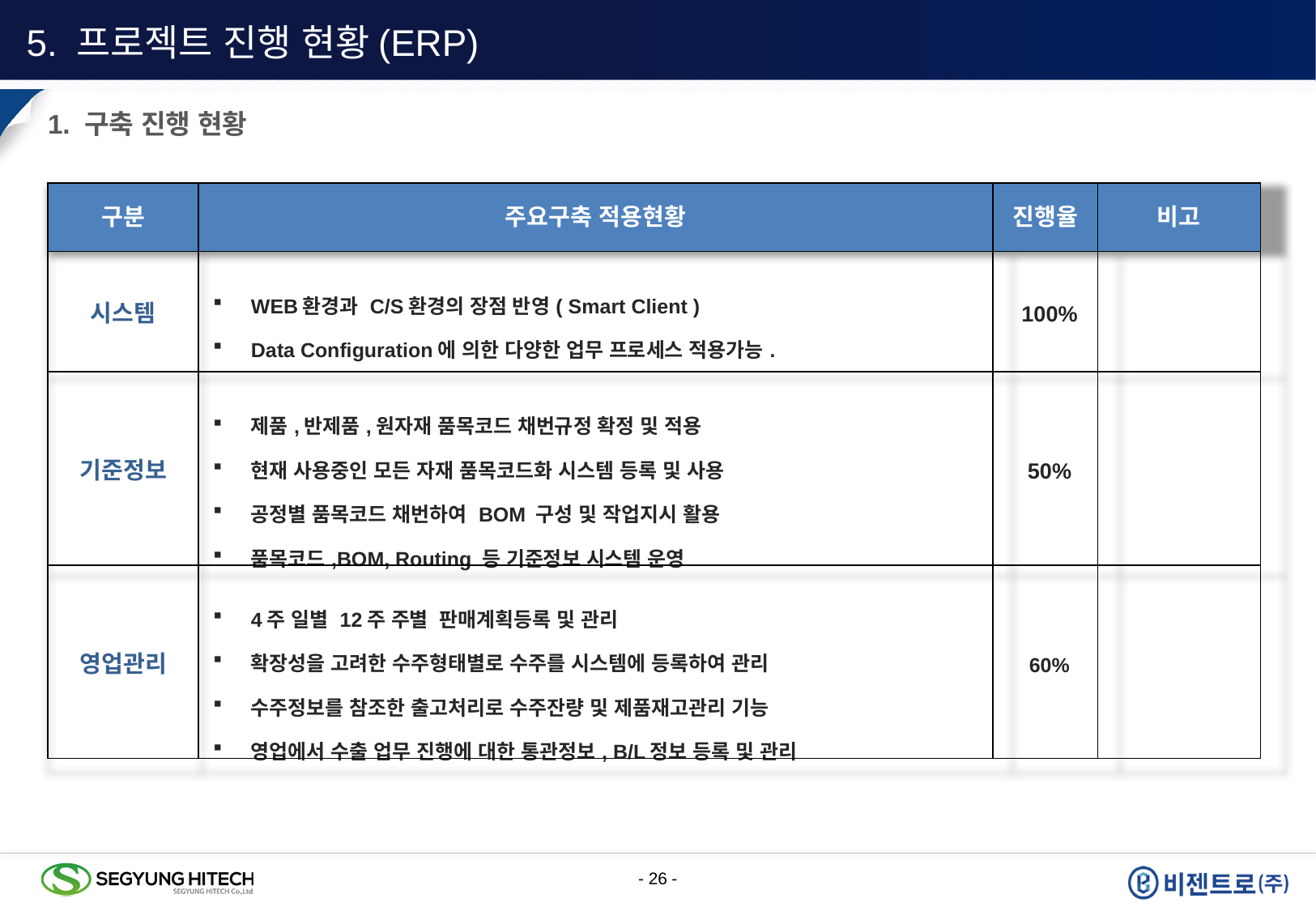

5. 프로젝트 진행 현황(ERP)
1. 구축 진행 현황
| 구분 | 주요구축 적용현황 | 진행율 | 비고 |
| --- | --- | --- | --- |
| 시스템 | WEB환경과 C/S환경의 장점 반영( Smart Client ) Data Configuration에 의한 다양한 업무 프로세스 적용가능. | 100% |  |
| 기준정보 | 제품,반제품,원자재 품목코드 채번규정 확정 및 적용 현재 사용중인 모든 자재 품목코드화 시스템 등록 및 사용 공정별 품목코드 채번하여 BOM 구성 및 작업지시 활용 품목코드,BOM, Routing 등 기준정보 시스템 운영 | 50% |  |
| 영업관리 | 4주 일별 12주 주별 판매계획등록 및 관리 확장성을 고려한 수주형태별로 수주를 시스템에 등록하여 관리 수주정보를 참조한 출고처리로 수주잔량 및 제품재고관리 기능 영업에서 수출 업무 진행에 대한 통관정보, B/L정보 등록 및 관리 | 60% |  |